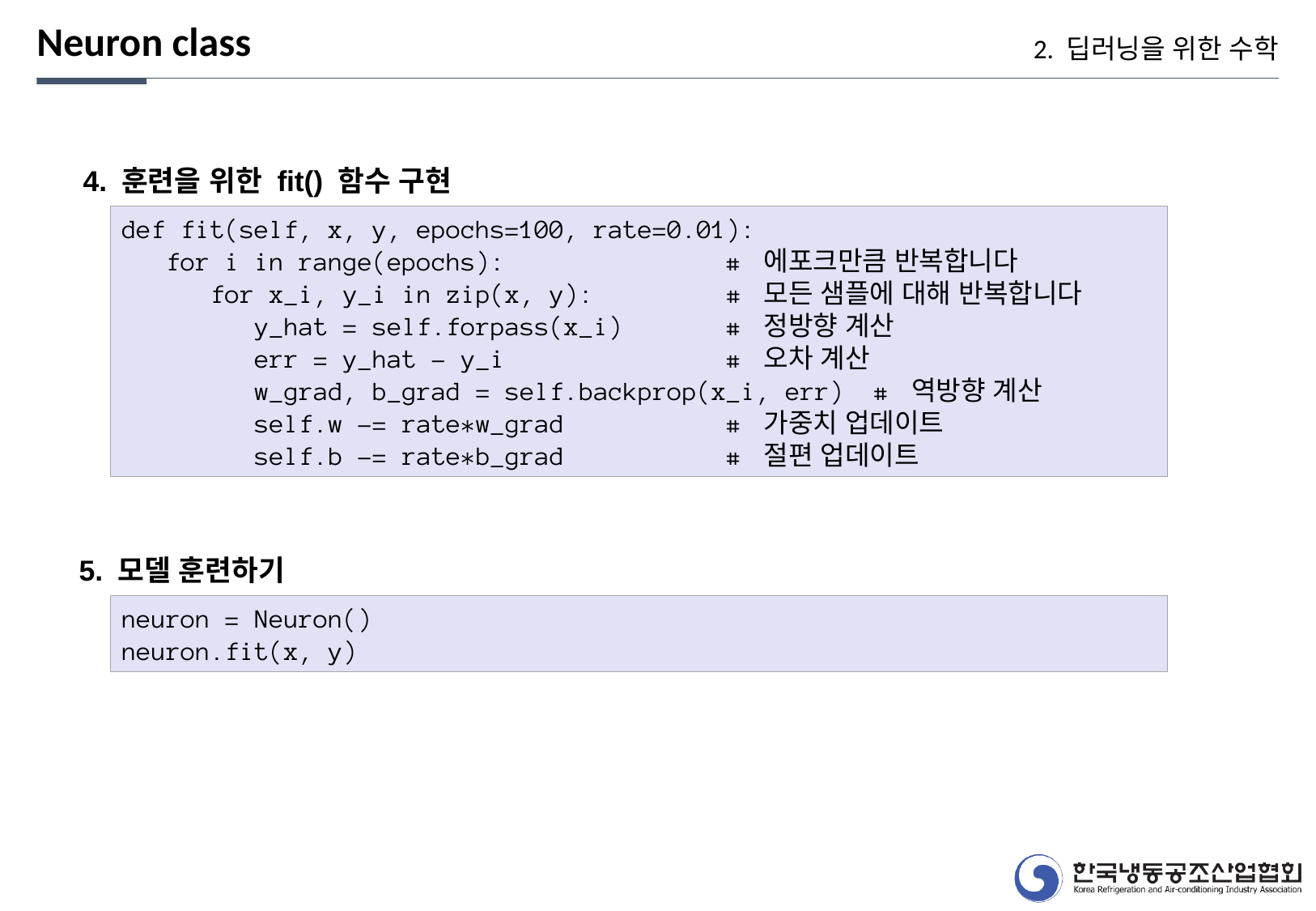

Neuron class
2. 딥러닝을 위한 수학
4. 훈련을 위한 fit() 함수 구현
def fit(self, x, y, epochs=100, rate=0.01):
   for i in range(epochs):               # 에포크만큼 반복합니다
      for x_i, y_i in zip(x, y):         # 모든 샘플에 대해 반복합니다
         y_hat = self.forpass(x_i)       # 정방향 계산
         err = y_hat - y_i               # 오차 계산
         w_grad, b_grad = self.backprop(x_i, err)  # 역방향 계산
         self.w -= rate*w_grad           # 가중치 업데이트
         self.b -= rate*b_grad           # 절편 업데이트
5. 모델 훈련하기
neuron = Neuron()
neuron.fit(x, y)